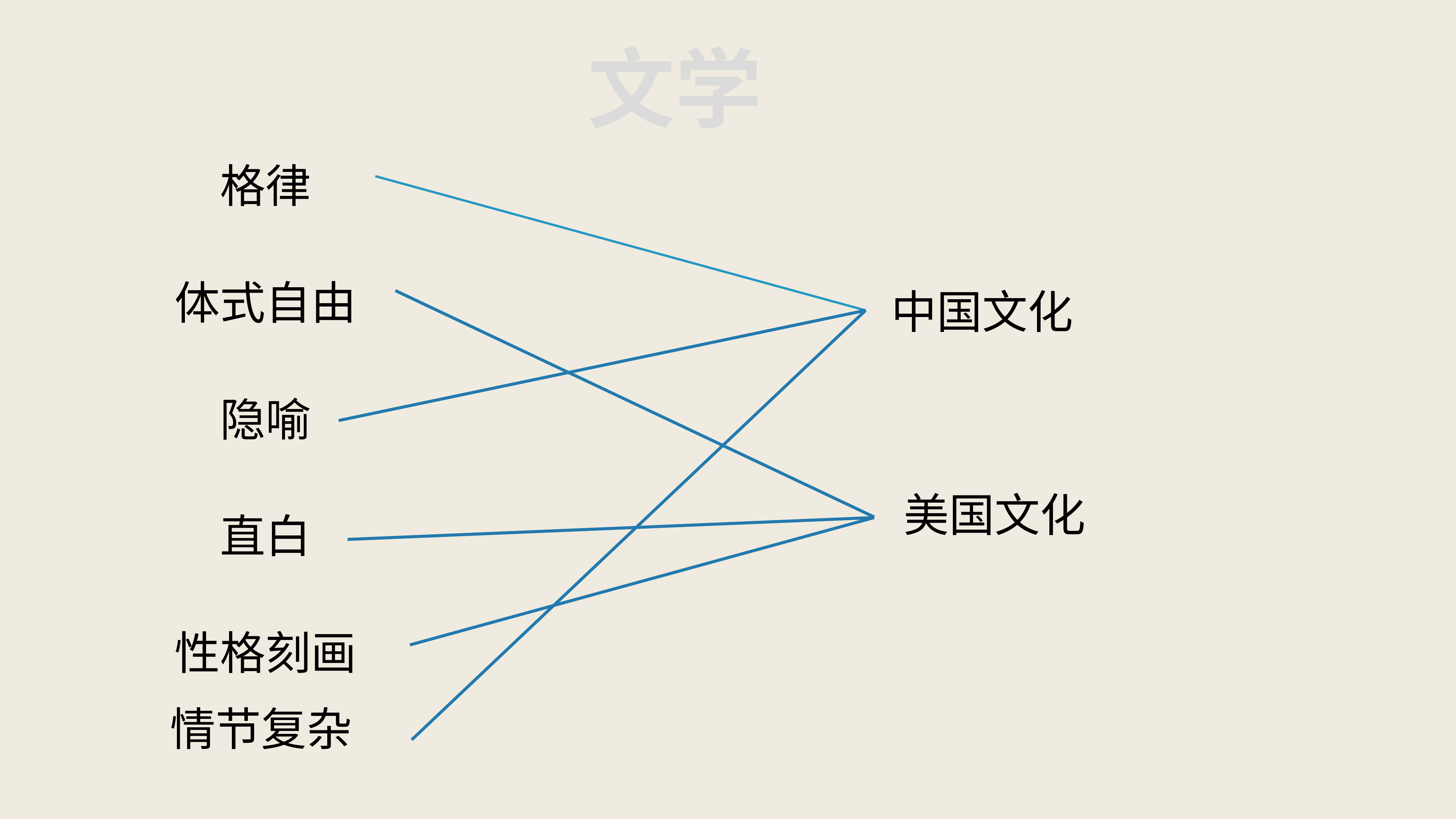

文学
格律
体式自由
隐喻
直白
性格刻画
中国文化
美国文化
情节复杂